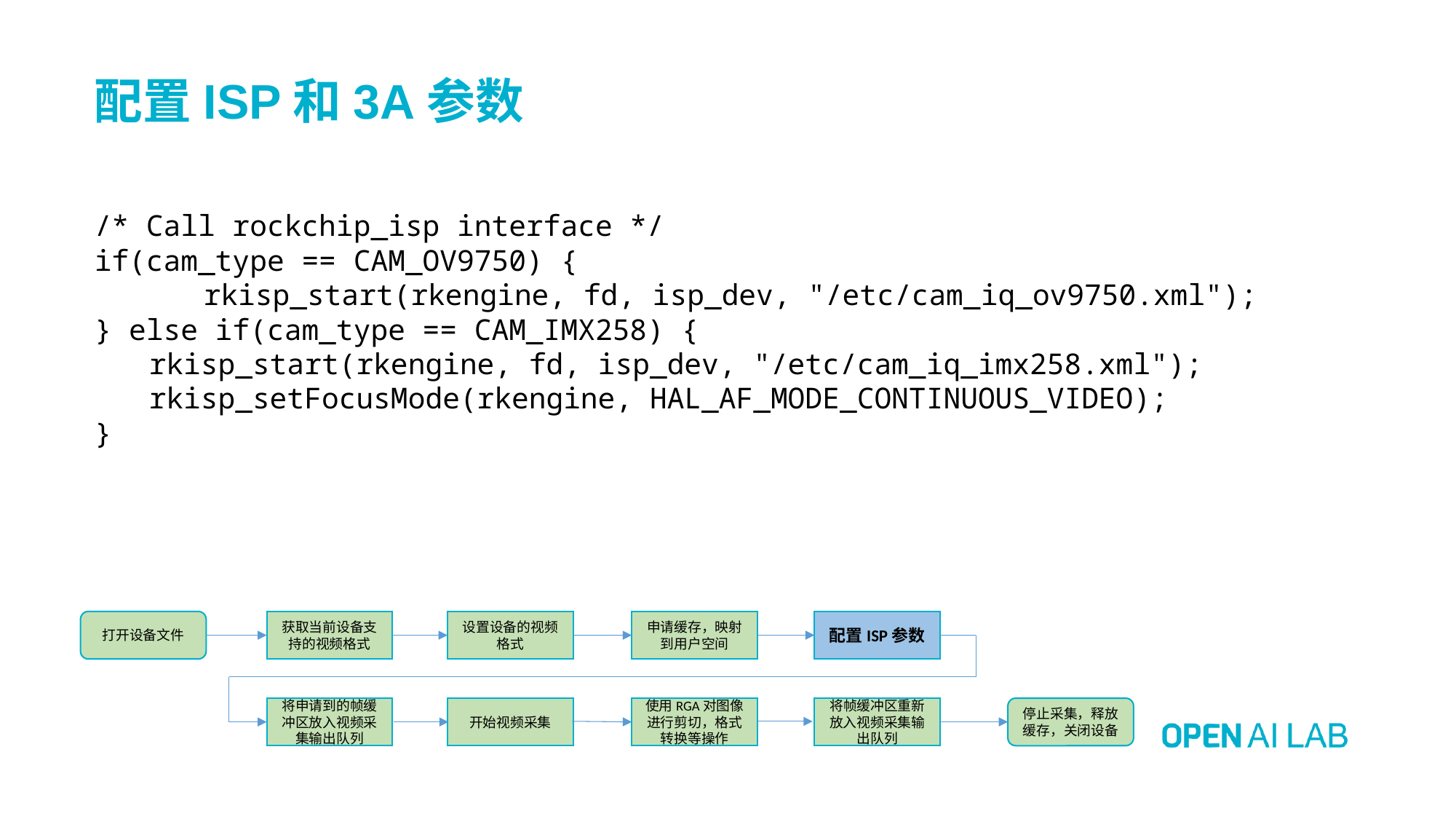

# 配置ISP和3A参数
/* Call rockchip_isp interface */
if(cam_type == CAM_OV9750) {
	rkisp_start(rkengine, fd, isp_dev, "/etc/cam_iq_ov9750.xml");
} else if(cam_type == CAM_IMX258) {
rkisp_start(rkengine, fd, isp_dev, "/etc/cam_iq_imx258.xml");
rkisp_setFocusMode(rkengine, HAL_AF_MODE_CONTINUOUS_VIDEO);
}
配置ISP参数
设置设备的视频格式
申请缓存，映射到用户空间
打开设备文件
获取当前设备支持的视频格式
将申请到的帧缓冲区放入视频采集输出队列
开始视频采集
使用RGA对图像进行剪切，格式转换等操作
将帧缓冲区重新放入视频采集输出队列
停止采集，释放缓存，关闭设备